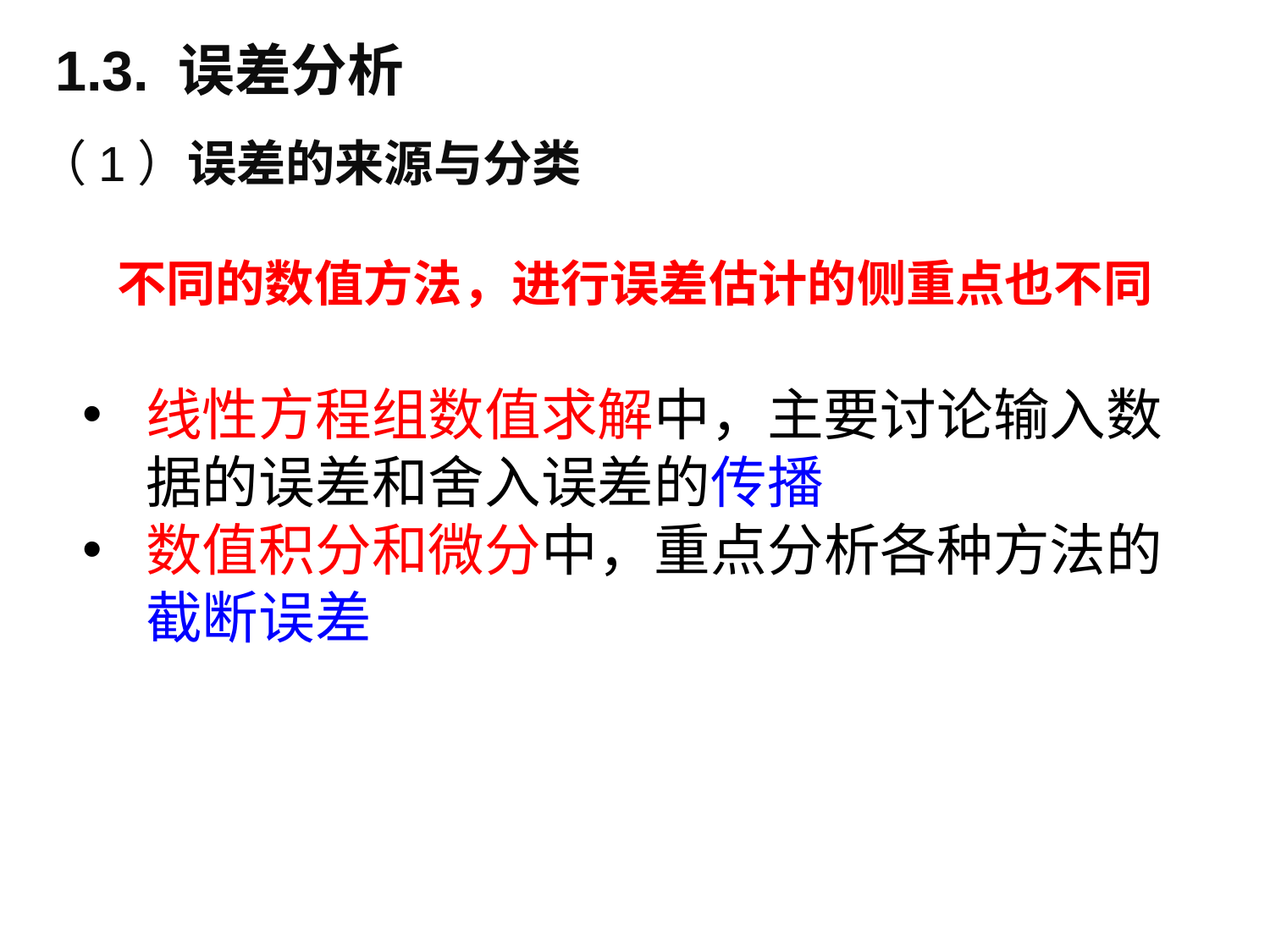

# 1.3. 误差分析
（1）误差的来源与分类
不同的数值方法，进行误差估计的侧重点也不同

线性方程组数值求解中，主要讨论输入数据的误差和舍入误差的传播
数值积分和微分中，重点分析各种方法的截断误差